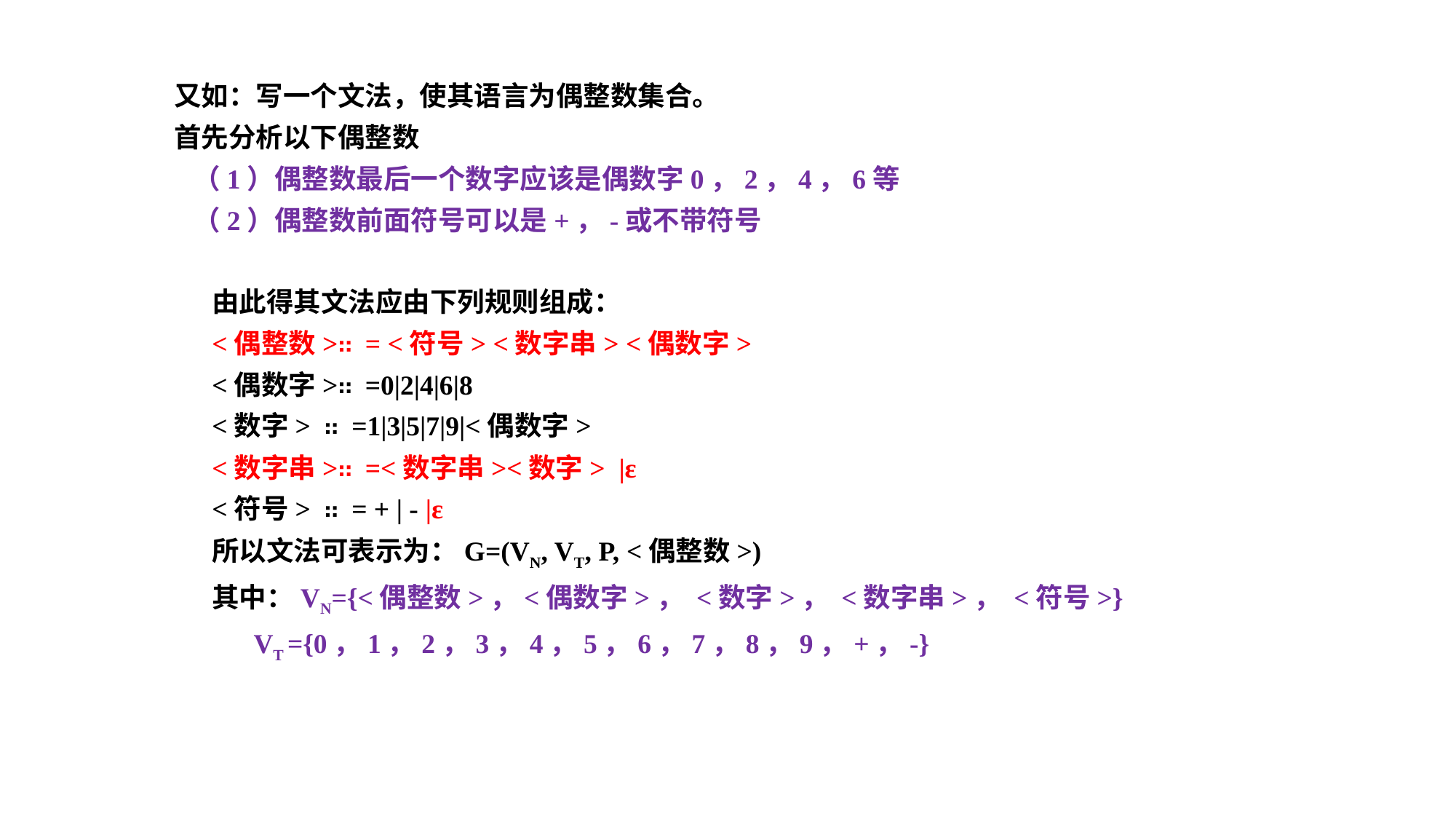

又如：写一个文法，使其语言为偶整数集合。
首先分析以下偶整数
  （1）偶整数最后一个数字应该是偶数字0，2，4，6等
  （2）偶整数前面符号可以是+，-或不带符号
由此得其文法应由下列规则组成：
<偶整数>∷= <符号> <数字串> <偶数字>
<偶数字>∷=0|2|4|6|8
<数字>  ∷=1|3|5|7|9|<偶数字>
<数字串>∷=<数字串><数字>  |ε
<符号>  ∷= + | - |ε
所以文法可表示为：G=(VN, VT, P, <偶整数>)
其中：VN={<偶整数>，<偶数字>， <数字>， <数字串>， <符号>}
      VT ={0，1，2，3，4，5，6，7，8，9，+，-}